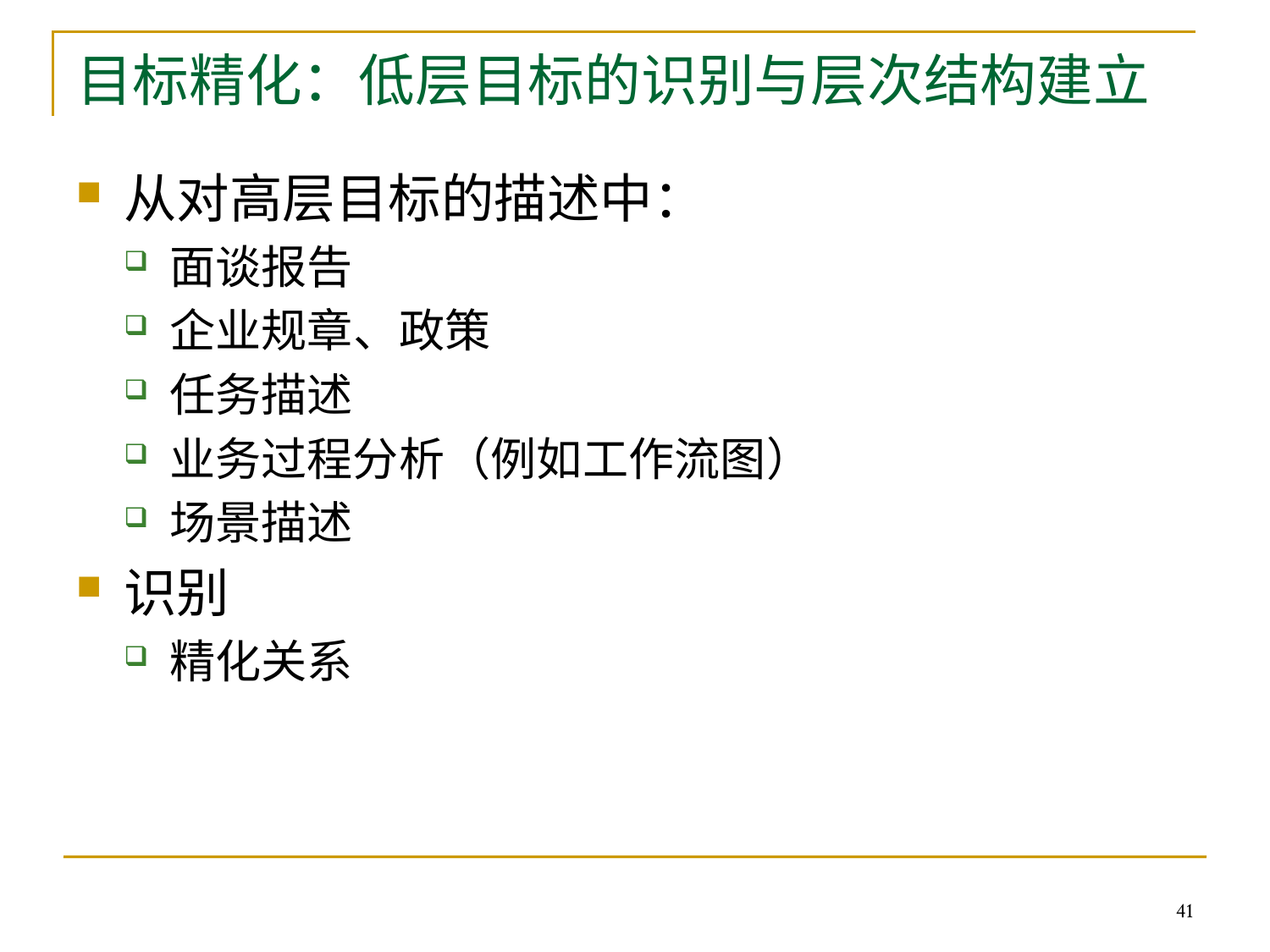

# 目标精化：低层目标的识别与层次结构建立
从对高层目标的描述中：
面谈报告
企业规章、政策
任务描述
业务过程分析（例如工作流图）
场景描述
识别
精化关系
41